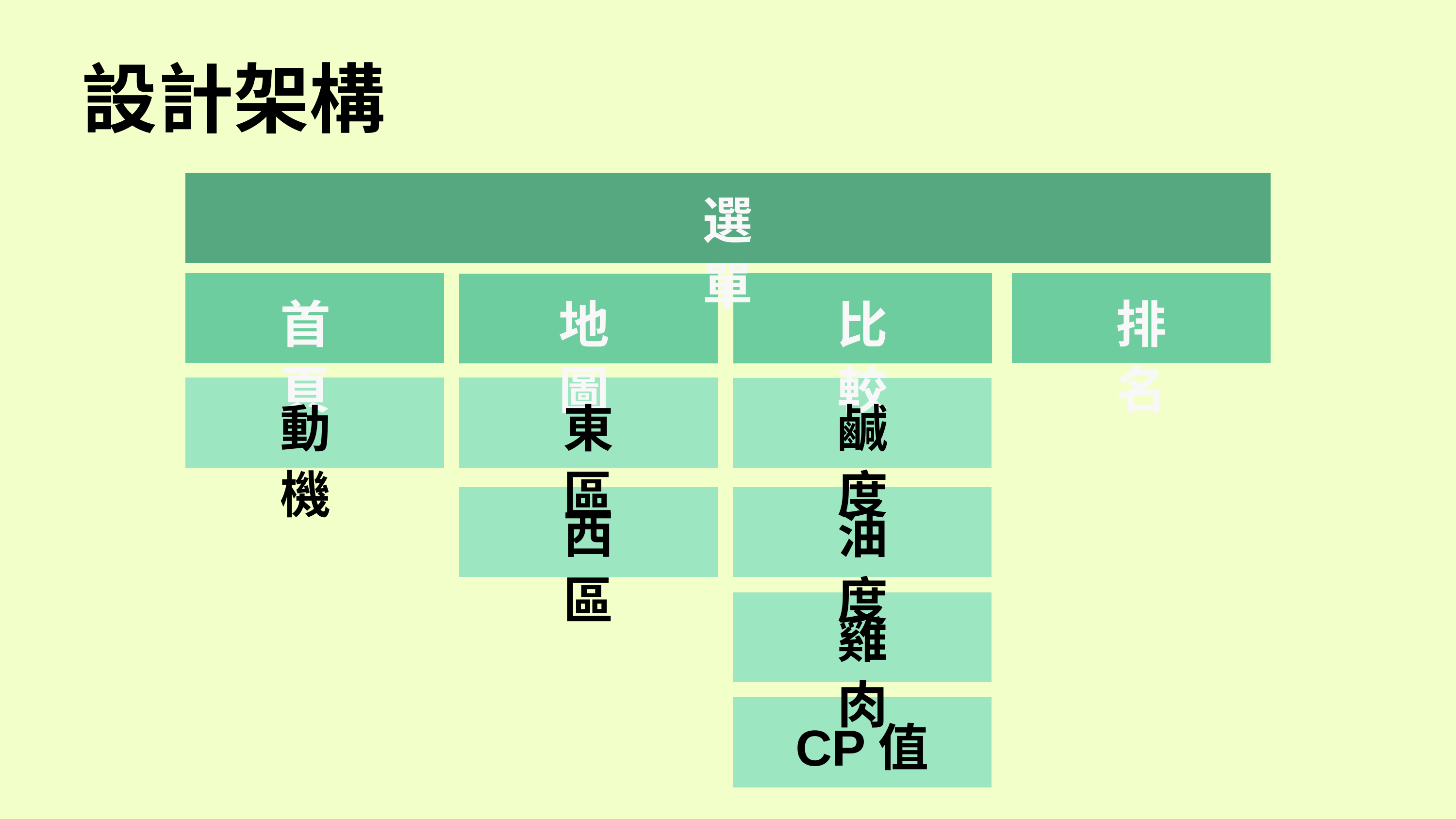

設計架構
|  |
| --- |
選單
|  |
| --- |
|  |
| --- |
|  |
| --- |
|  |
| --- |
首頁
排名
地圖
比較
|  |
| --- |
|  |
| --- |
|  |
| --- |
動機
東區
鹹度
|  |  |  |
| --- | --- | --- |
|  |  |  |
|  |
| --- |
|  |
| --- |
西區
油度
|  |
| --- |
雞肉
|  |
| --- |
CP值